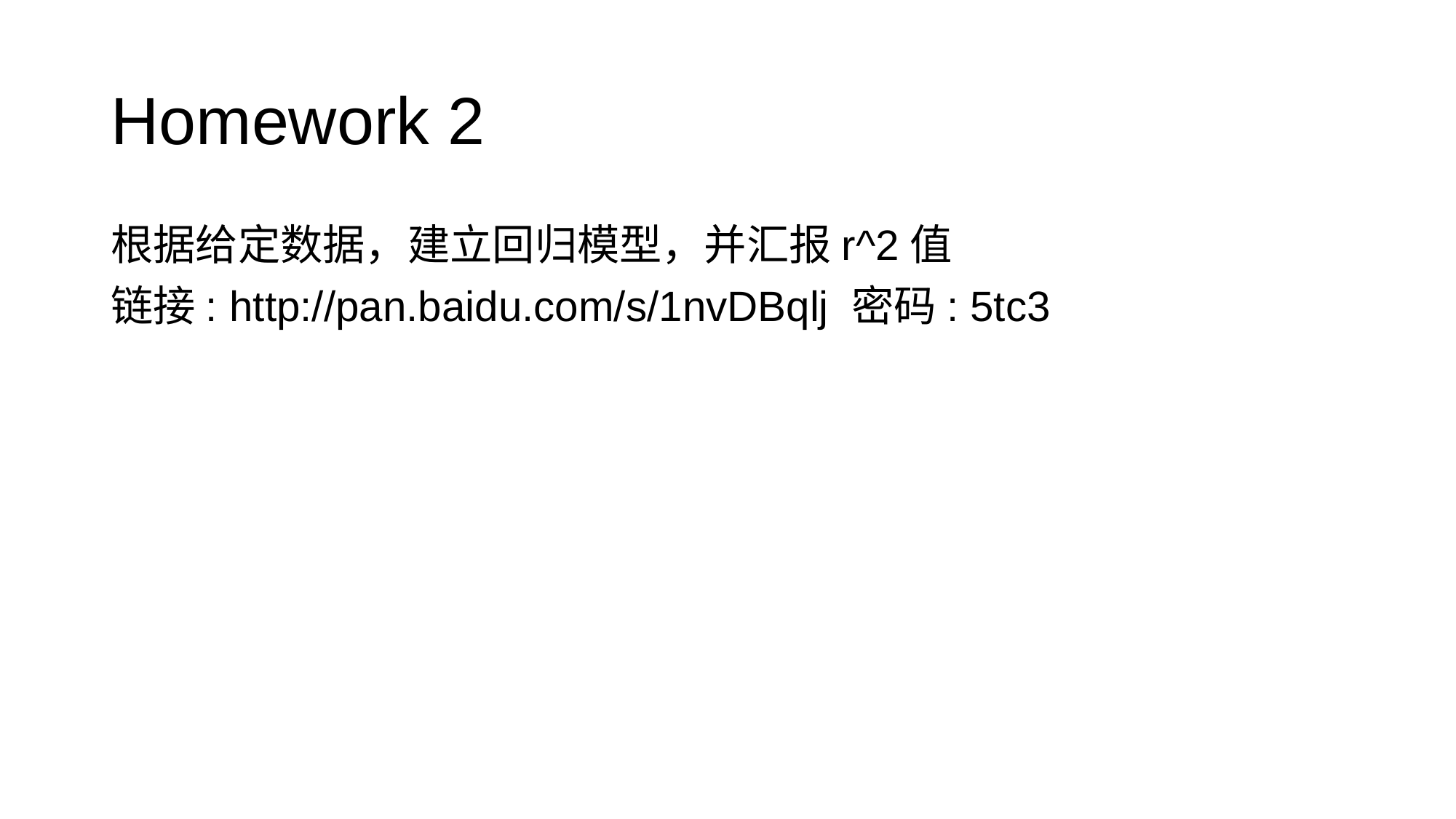

# Homework 2
根据给定数据，建立回归模型，并汇报r^2值
链接: http://pan.baidu.com/s/1nvDBqlj 密码: 5tc3